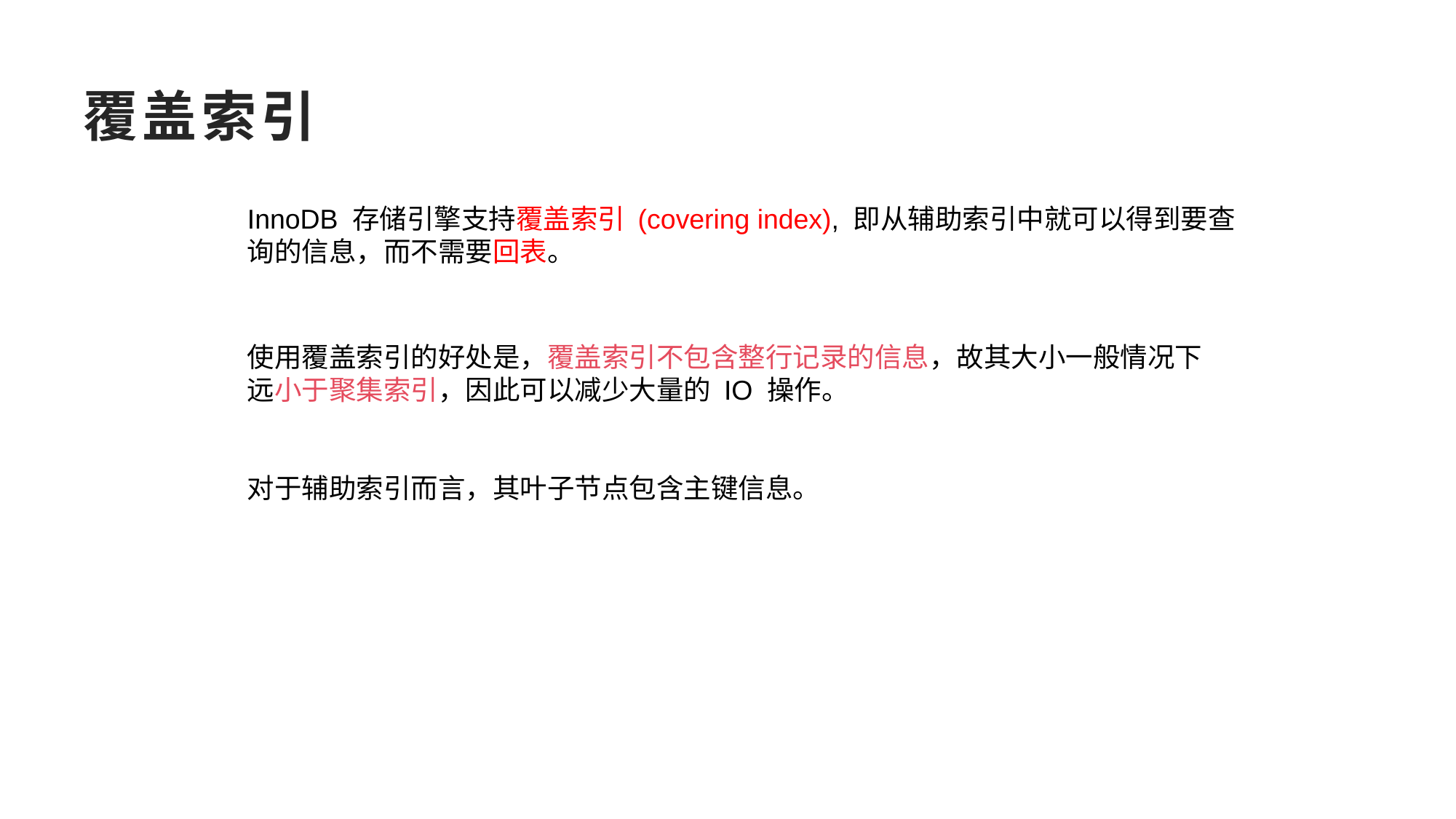

覆盖索引
InnoDB 存储引擎支持覆盖索引 (covering index), 即从辅助索引中就可以得到要查询的信息，而不需要回表。
使用覆盖索引的好处是，覆盖索引不包含整行记录的信息，故其大小一般情况下远小于聚集索引，因此可以减少大量的 IO 操作。

对于辅助索引而言，其叶子节点包含主键信息。